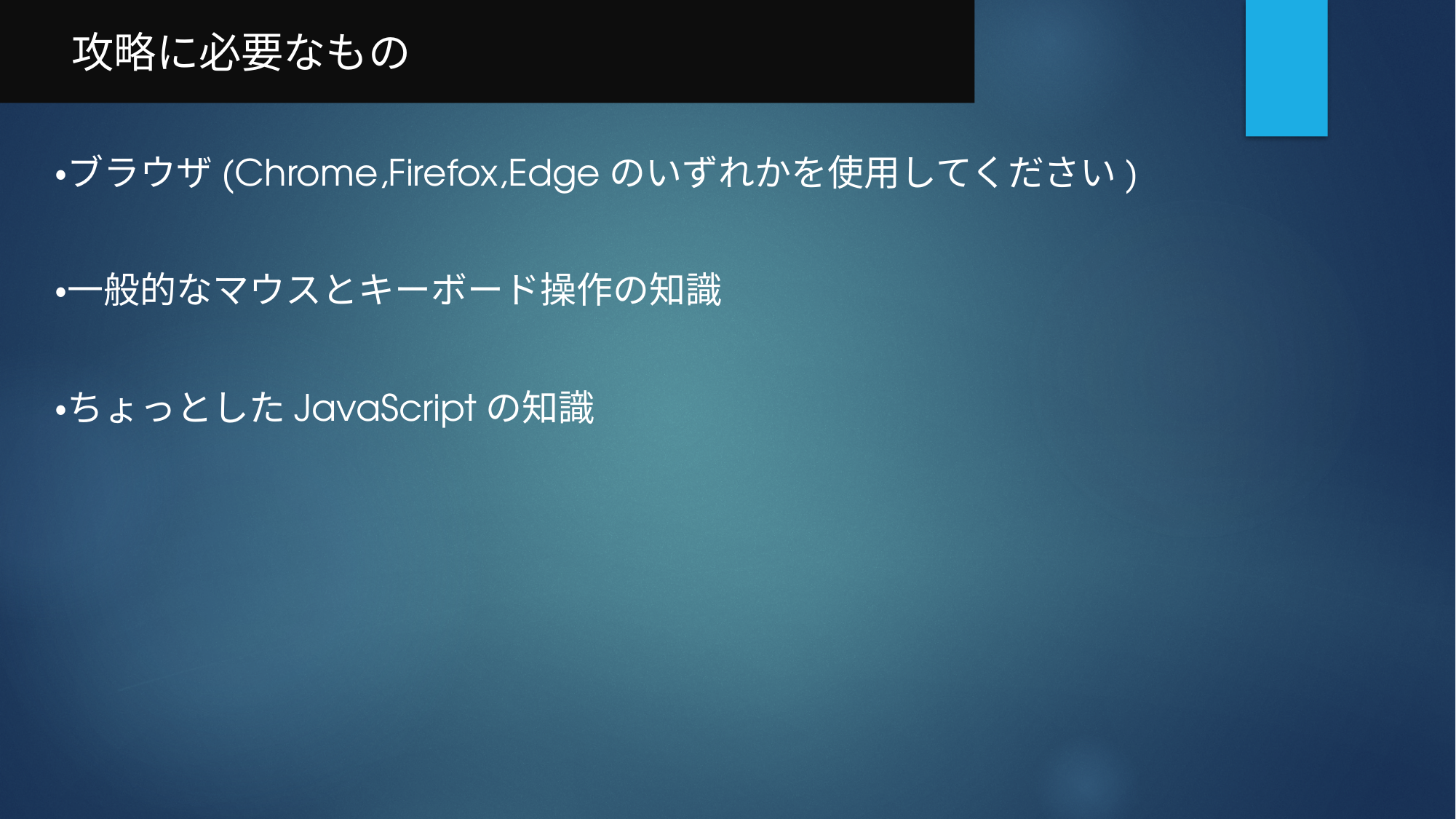

攻略に必要なもの
・ブラウザ(Chrome,Firefox,Edgeのいずれかを使用してください)

・一般的なマウスとキーボード操作の知識

・ちょっとしたJavaScriptの知識